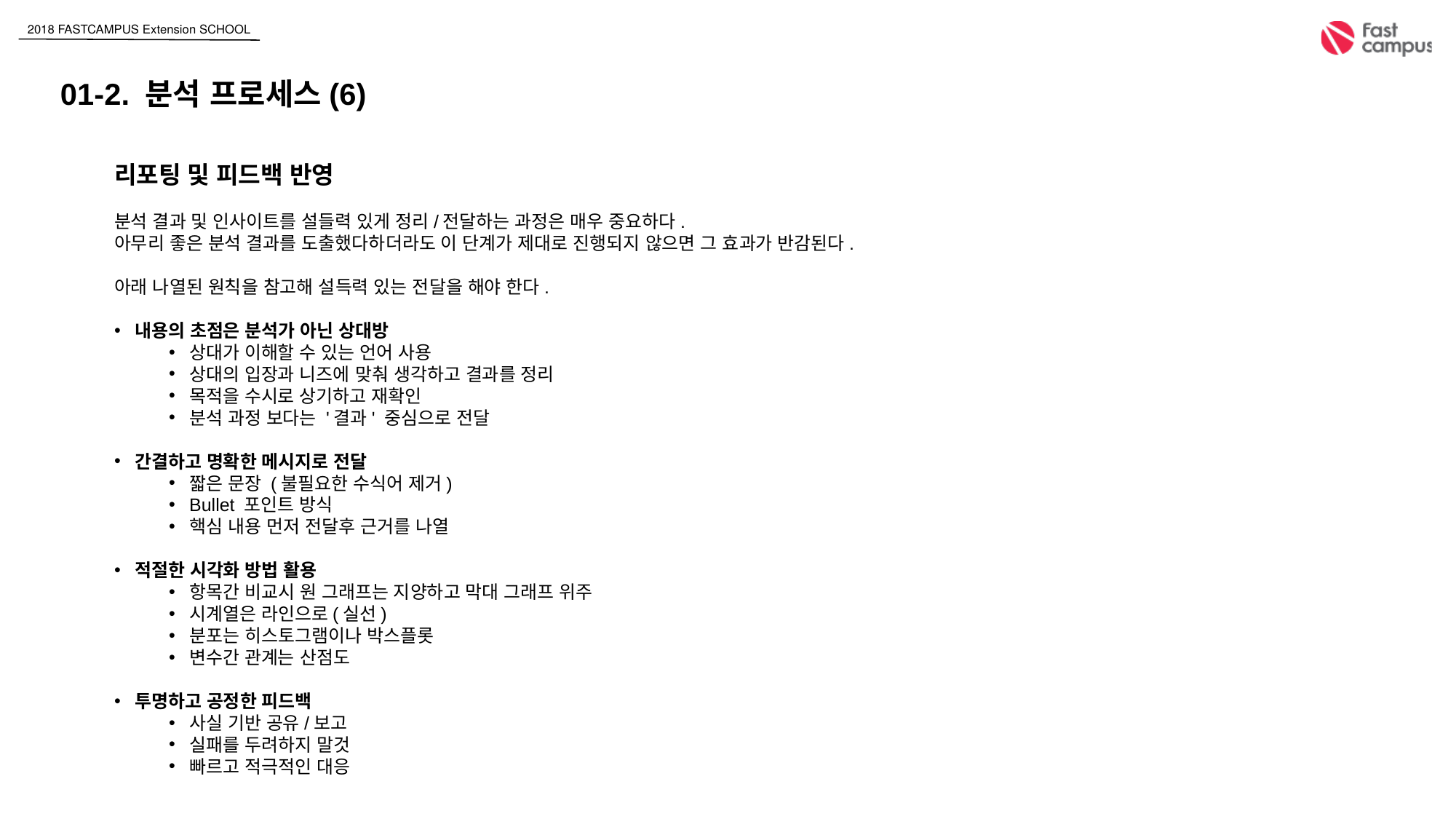

01-2. 분석 프로세스(6)
리포팅 및 피드백 반영

분석 결과 및 인사이트를 설들력 있게 정리/전달하는 과정은 매우 중요하다.
아무리 좋은 분석 결과를 도출했다하더라도 이 단계가 제대로 진행되지 않으면 그 효과가 반감된다.
아래 나열된 원칙을 참고해 설득력 있는 전달을 해야 한다.

내용의 초점은 분석가 아닌 상대방
상대가 이해할 수 있는 언어 사용
상대의 입장과 니즈에 맞춰 생각하고 결과를 정리
목적을 수시로 상기하고 재확인
분석 과정 보다는 '결과' 중심으로 전달

간결하고 명확한 메시지로 전달
짧은 문장 (불필요한 수식어 제거)
Bullet 포인트 방식
핵심 내용 먼저 전달후 근거를 나열

적절한 시각화 방법 활용
항목간 비교시 원 그래프는 지양하고 막대 그래프 위주
시계열은 라인으로(실선)
분포는 히스토그램이나 박스플롯
변수간 관계는 산점도

투명하고 공정한 피드백
사실 기반 공유/보고
실패를 두려하지 말것
빠르고 적극적인 대응